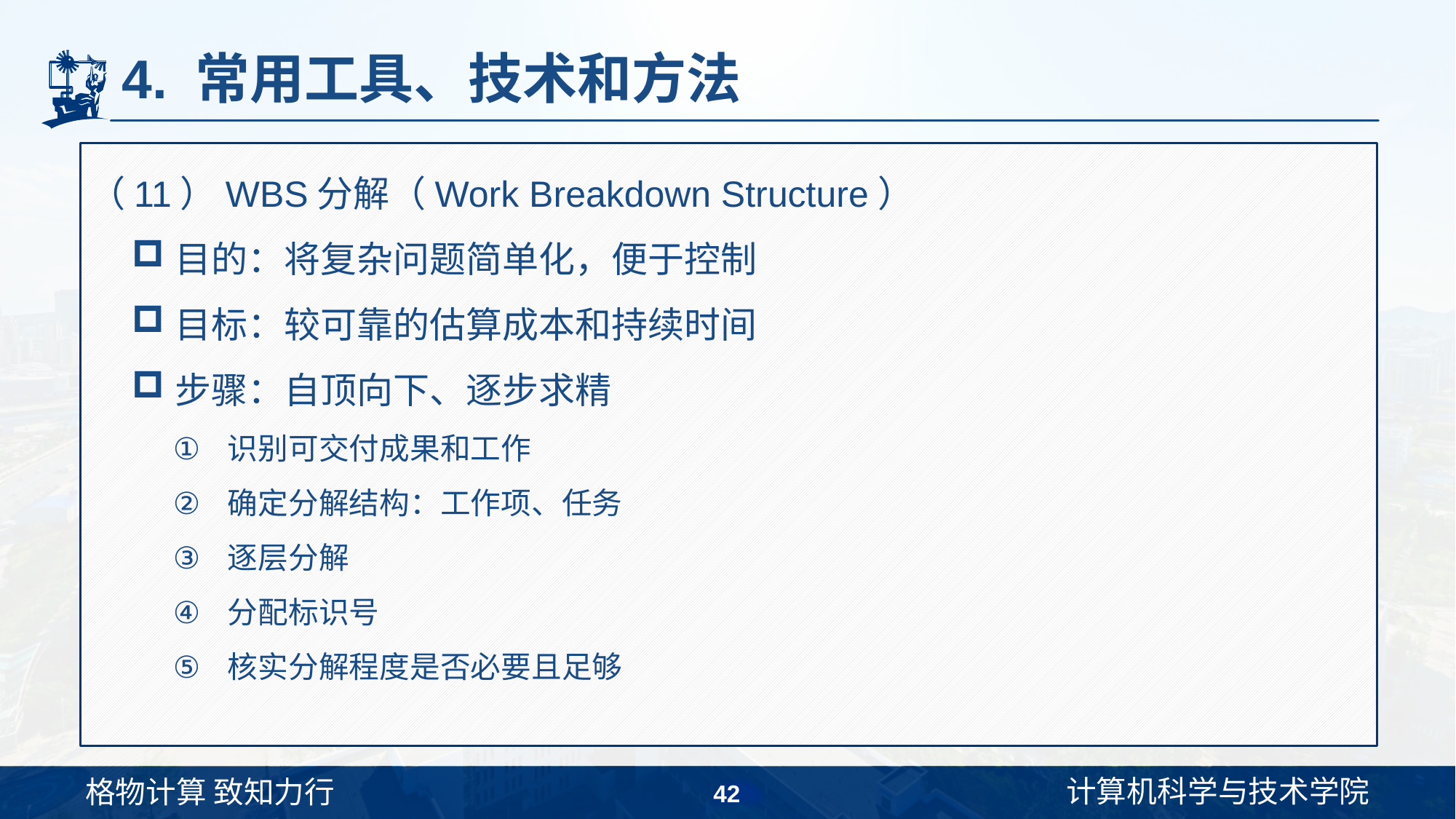

# 4. 常用工具、技术和方法
（11）WBS分解（Work Breakdown Structure）
目的：将复杂问题简单化，便于控制
目标：较可靠的估算成本和持续时间
步骤：自顶向下、逐步求精
识别可交付成果和工作
确定分解结构：工作项、任务
逐层分解
分配标识号
核实分解程度是否必要且足够

42